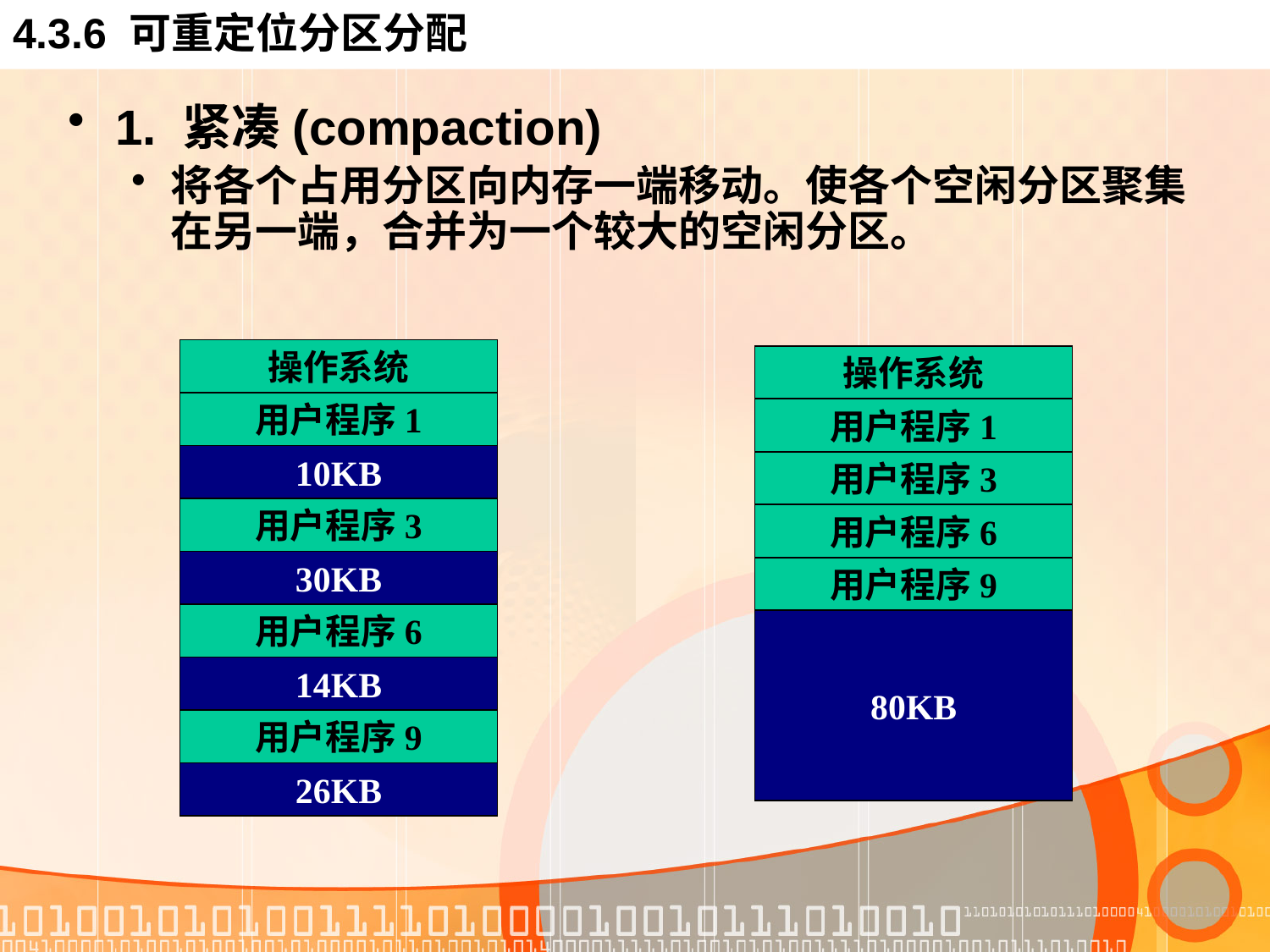

# 4.3.6 可重定位分区分配
1. 紧凑(compaction)
将各个占用分区向内存一端移动。使各个空闲分区聚集在另一端，合并为一个较大的空闲分区。

操作系统
用户程序1
10KB
用户程序3
30KB
用户程序6
14KB
用户程序9
26KB
操作系统
用户程序1
用户程序3
用户程序6
用户程序9
80KB